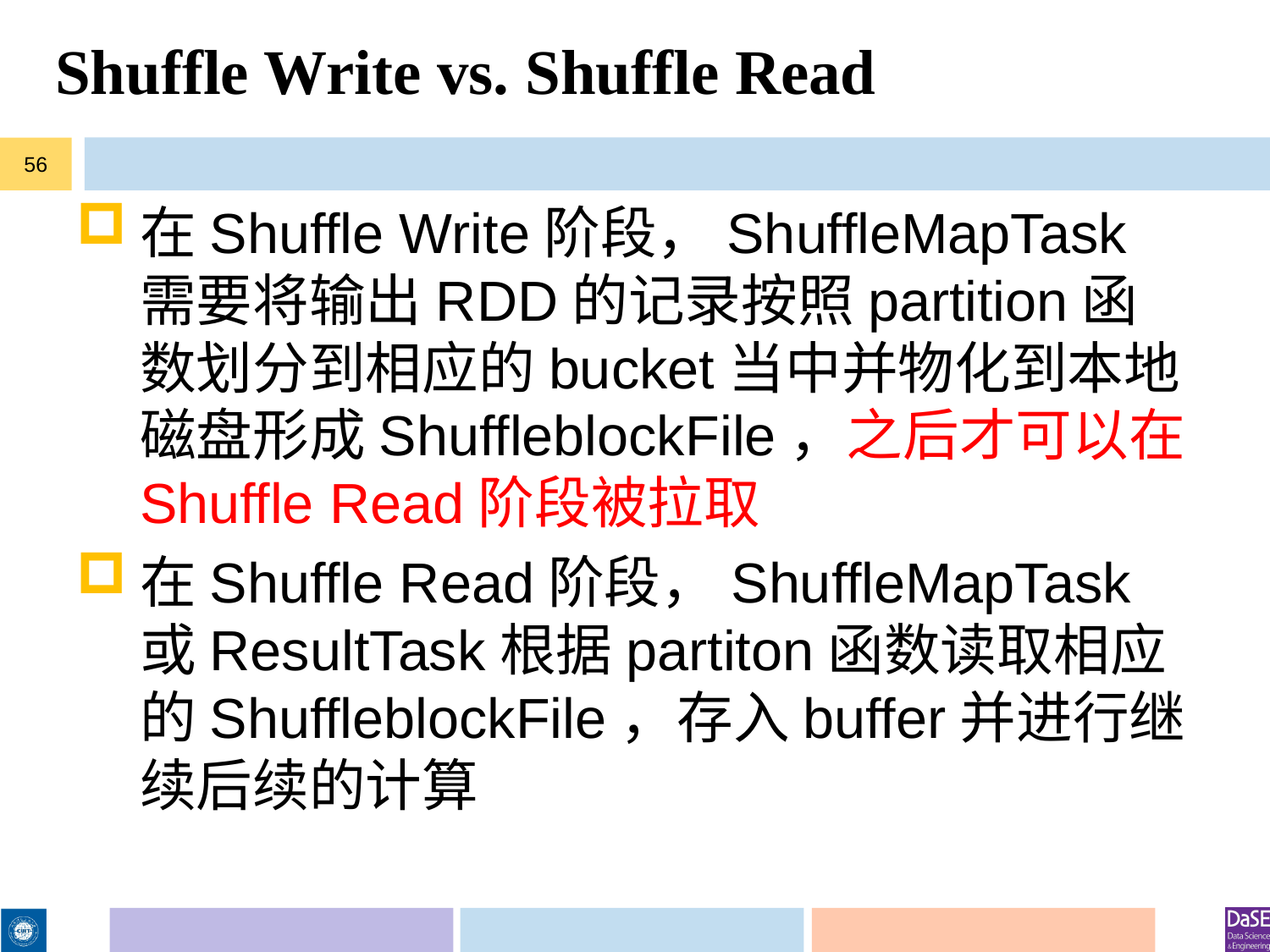

# Shuffle Write vs. Shuffle Read
56
在Shuffle Write阶段，ShuffleMapTask需要将输出RDD的记录按照partition函数划分到相应的bucket当中并物化到本地磁盘形成ShuffleblockFile，之后才可以在Shuffle Read阶段被拉取
在Shuffle Read阶段，ShuffleMapTask或ResultTask根据partiton函数读取相应的ShuffleblockFile，存入buffer并进行继续后续的计算